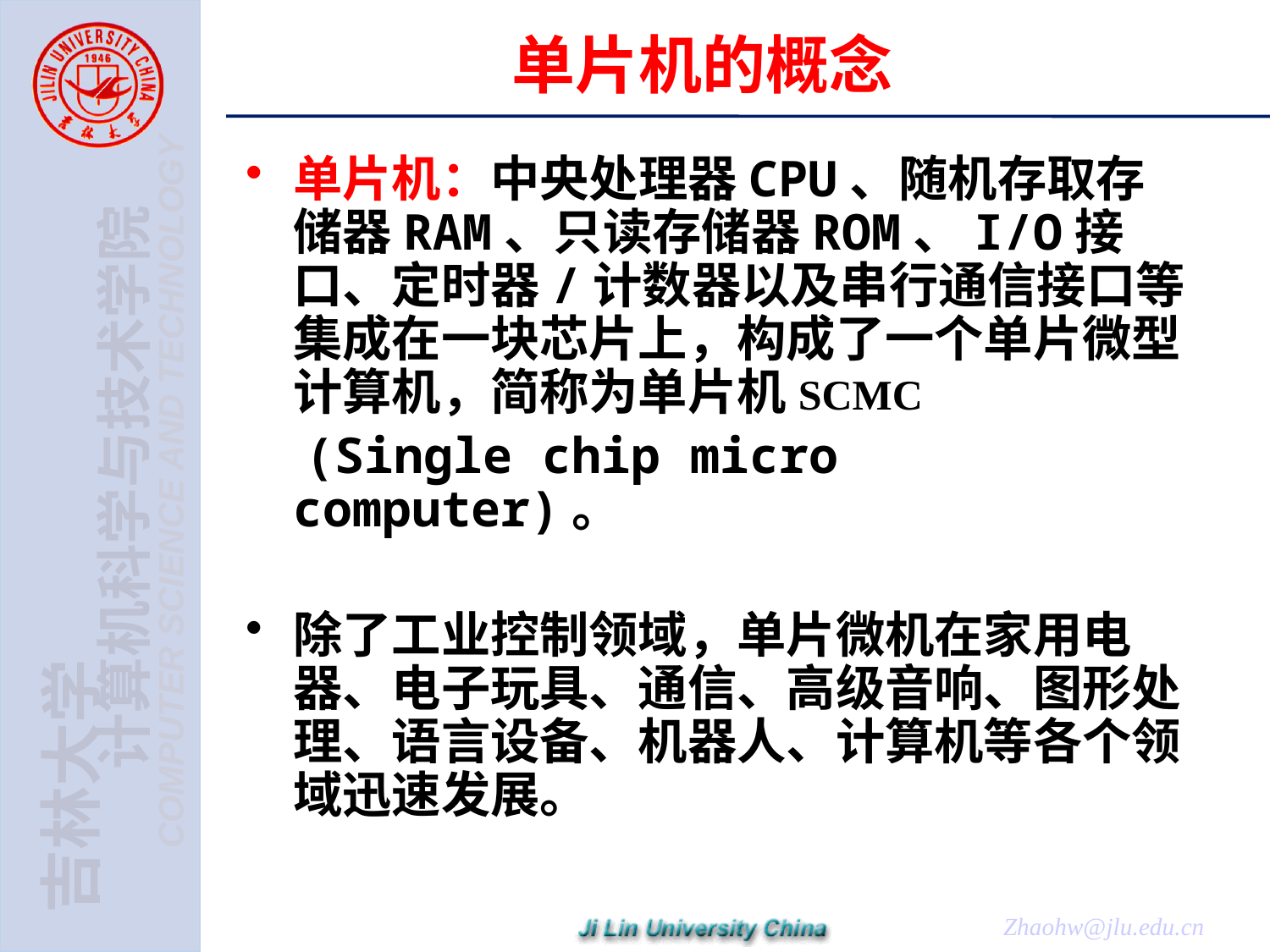

# 单片机的概念
单片机：中央处理器CPU、随机存取存储器RAM、只读存储器ROM、I/O接口、定时器/计数器以及串行通信接口等集成在一块芯片上，构成了一个单片微型计算机，简称为单片机SCMC
  (Single chip micro computer)。

除了工业控制领域，单片微机在家用电器、电子玩具、通信、高级音响、图形处理、语言设备、机器人、计算机等各个领域迅速发展。